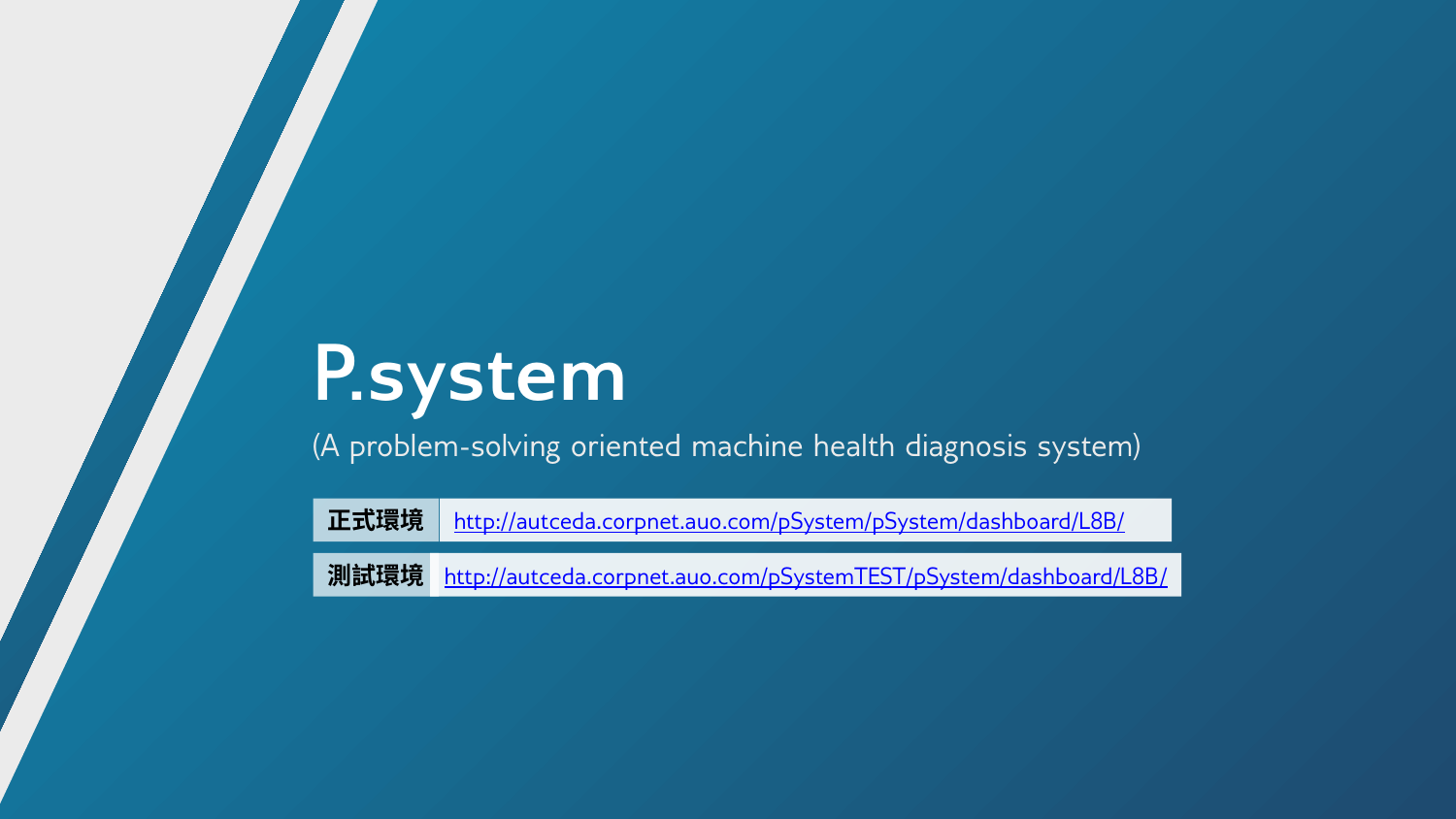

P.system
(A problem-solving oriented machine health diagnosis system)
正式環境
http://autceda.corpnet.auo.com/pSystem/pSystem/dashboard/L8B/
測試環境
http://autceda.corpnet.auo.com/pSystemTEST/pSystem/dashboard/L8B/